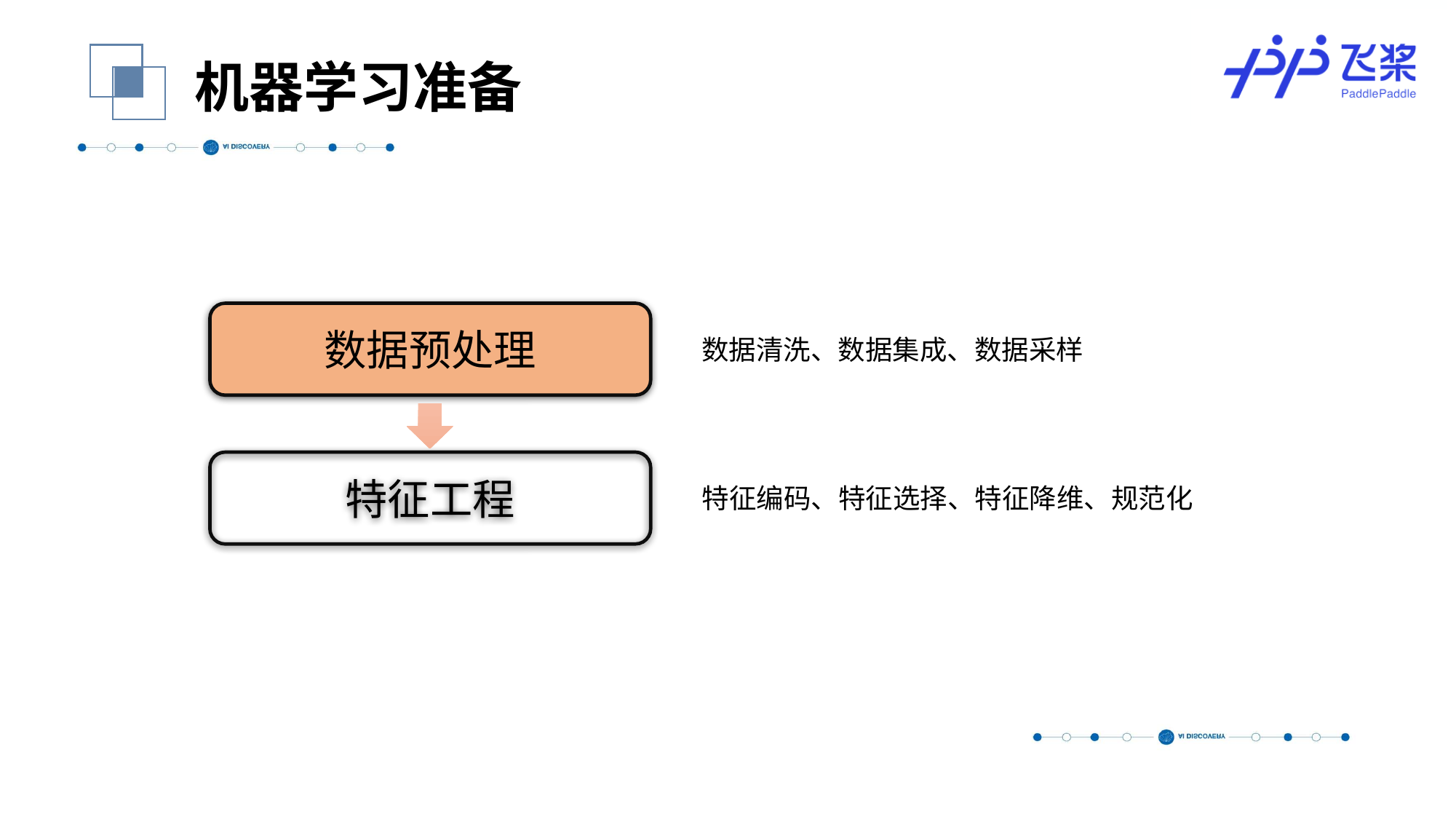

机器学习准备
数据预处理
数据清洗、数据集成、数据采样

特征工程
特征编码、特征选择、特征降维、规范化